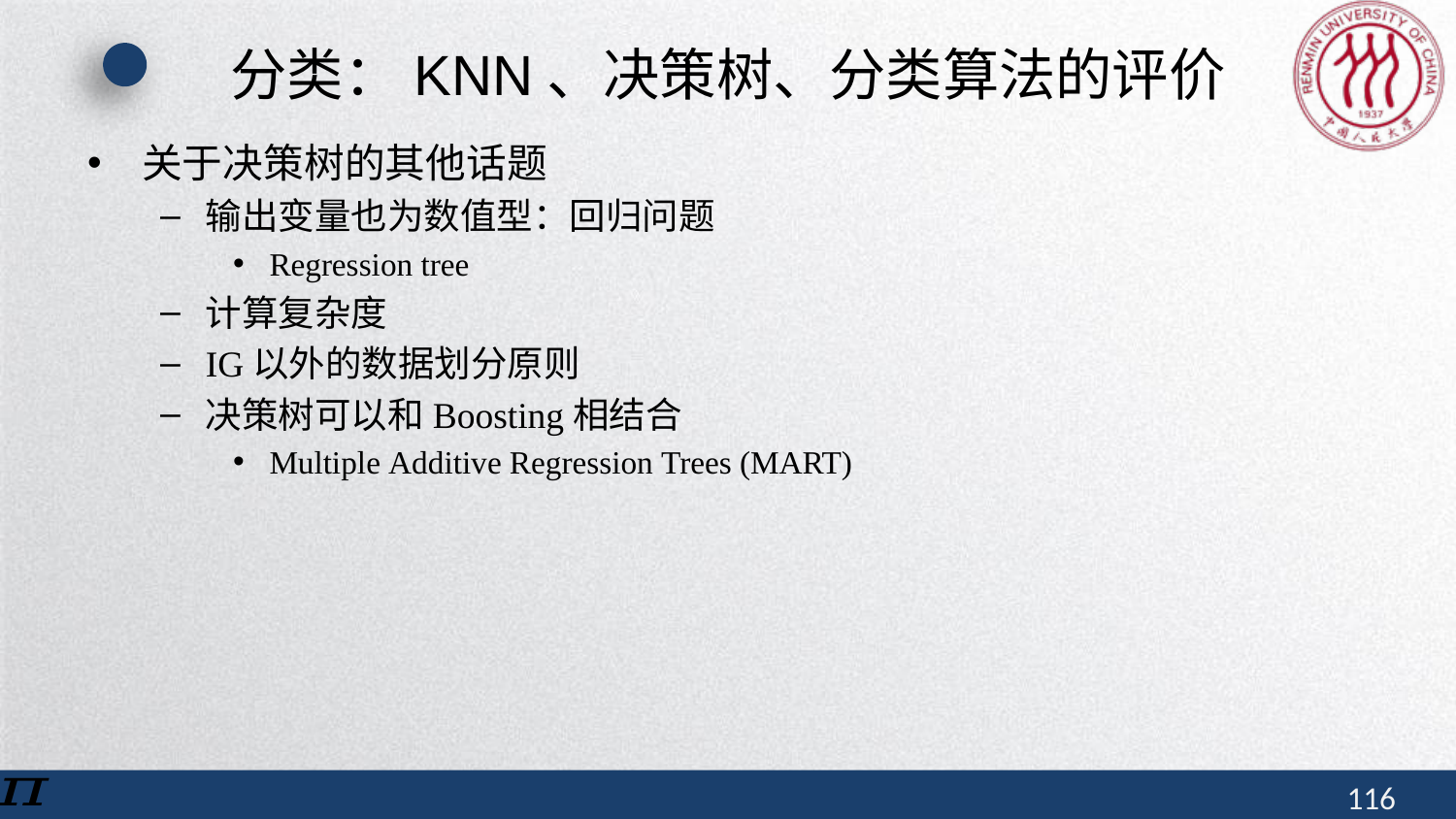

# 分类：KNN、决策树、分类算法的评价
关于决策树的其他话题
输出变量也为数值型：回归问题
Regression tree
计算复杂度
IG以外的数据划分原则
决策树可以和Boosting相结合
Multiple Additive Regression Trees (MART)